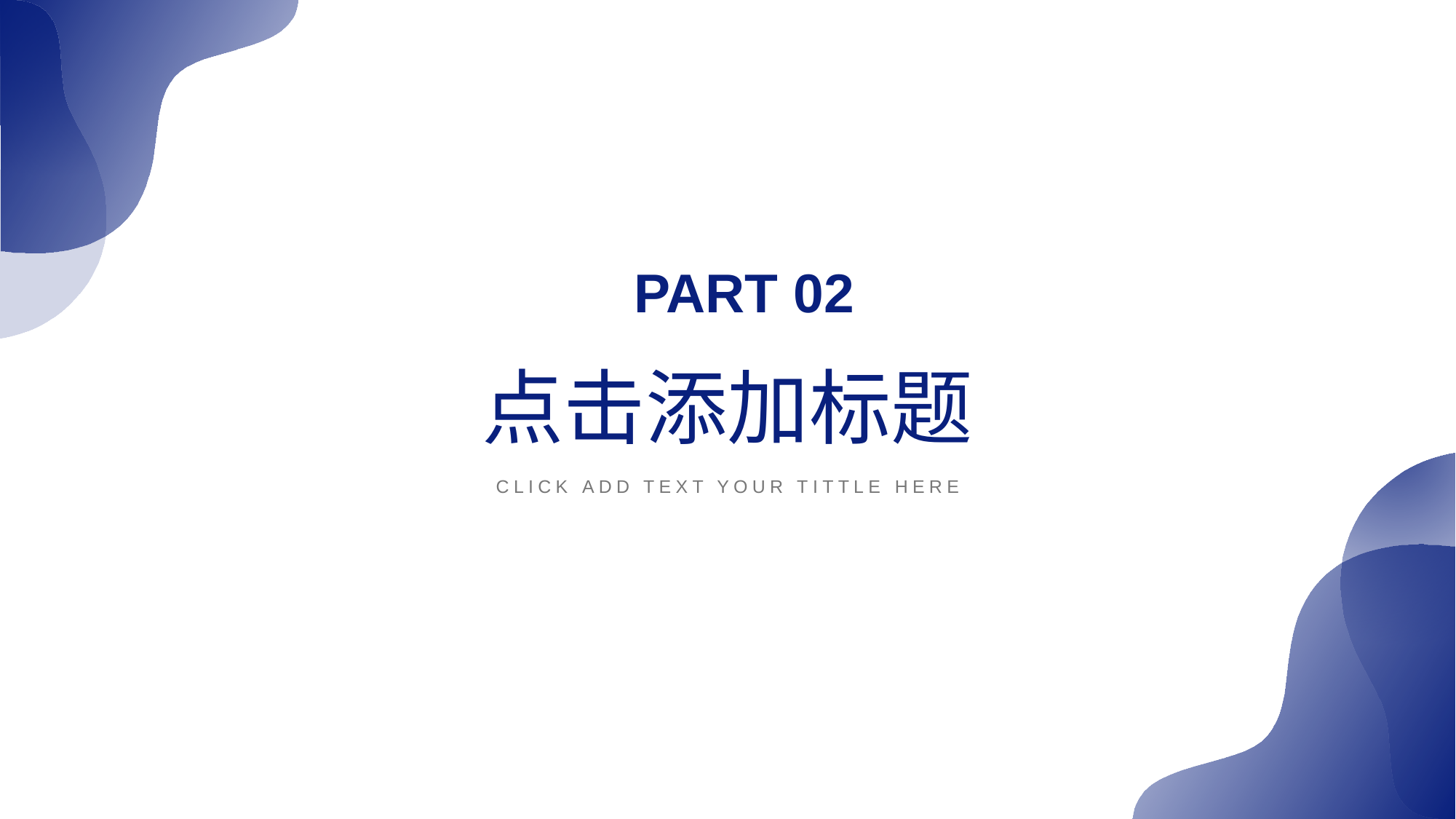

PART 02
点击添加标题

CLICK ADD TEXT YOUR TITTLE HERE